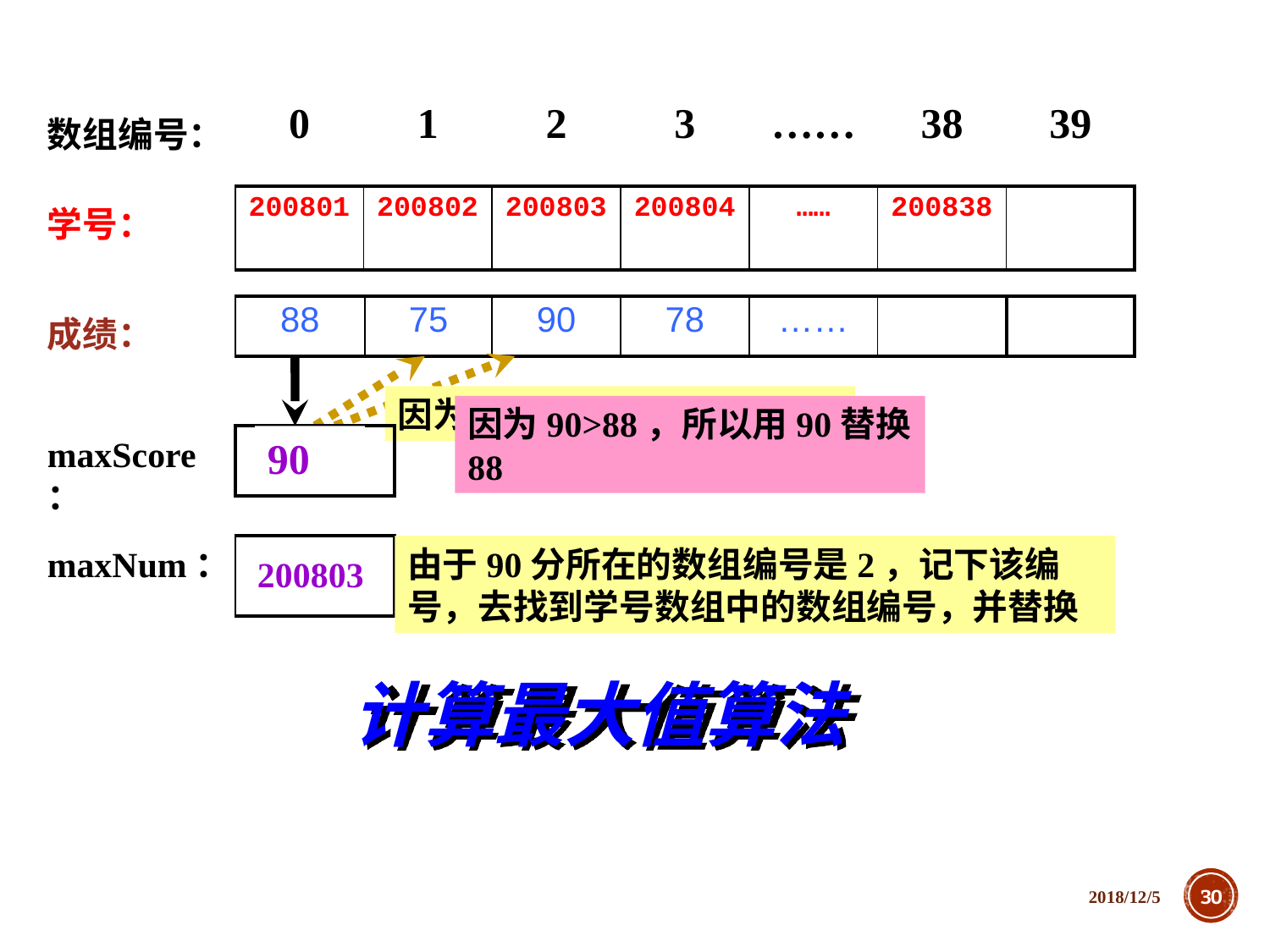

| 0 | 1 | 2 | 3 | …… | 38 | 39 |
| --- | --- | --- | --- | --- | --- | --- |
数组编号：
| 200801 | 200802 | 200803 | 200804 | …… | 200838 |  |
| --- | --- | --- | --- | --- | --- | --- |
学号：
| 88 | 75 | 90 | 78 | …… |  |  |
| --- | --- | --- | --- | --- | --- | --- |
成绩：

因为88>75，所以88保留
因为90>88，所以用90替换88
maxScore：
|  |
| --- |
90
88
maxNum：
|  |
| --- |
由于90分所在的数组编号是2，记下该编号，去找到学号数组中的数组编号，并替换
200801
200803
计算最大值算法
2018/12/5
30